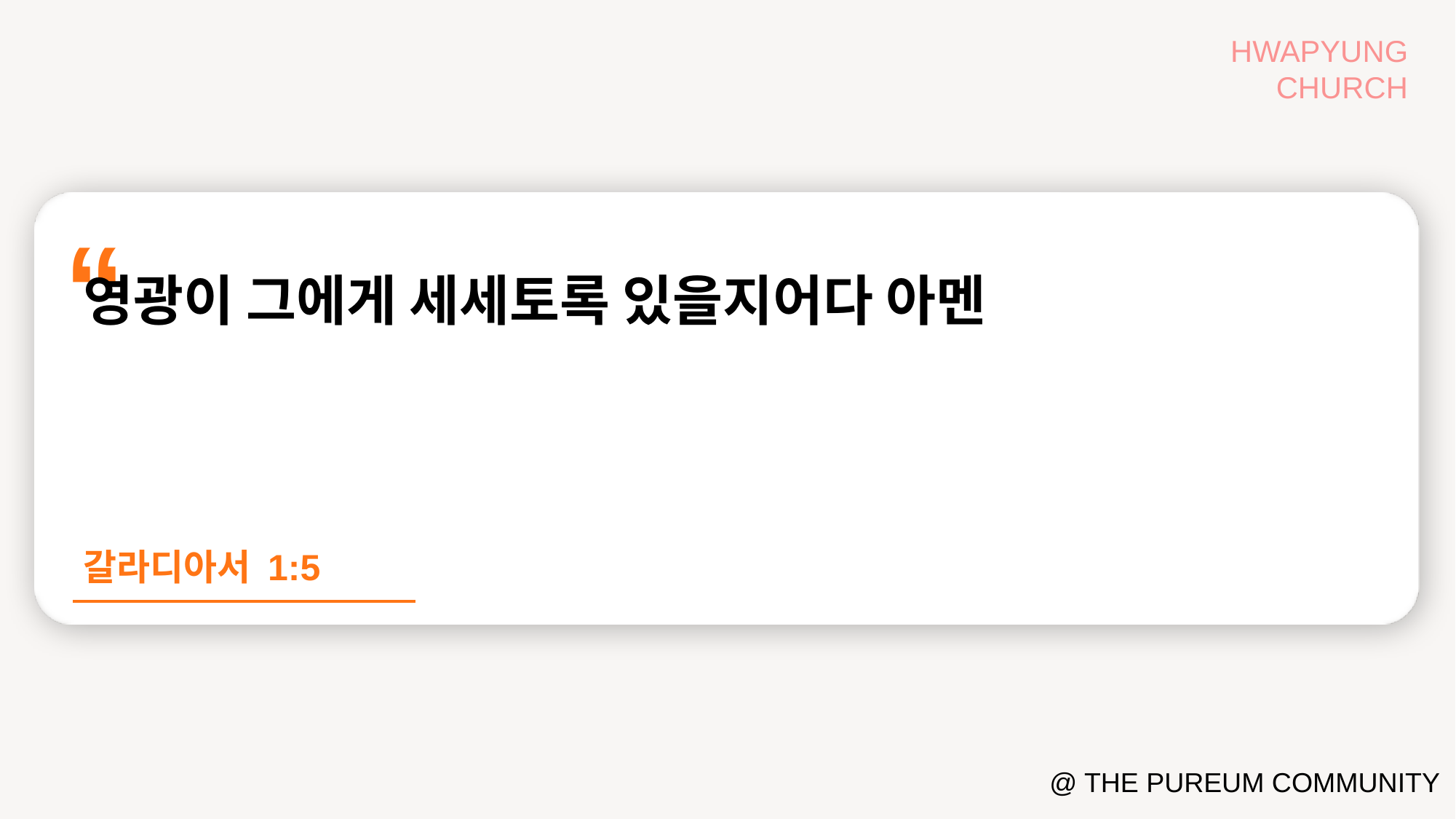

영광이 그에게 세세토록 있을지어다 아멘
갈라디아서 1:5